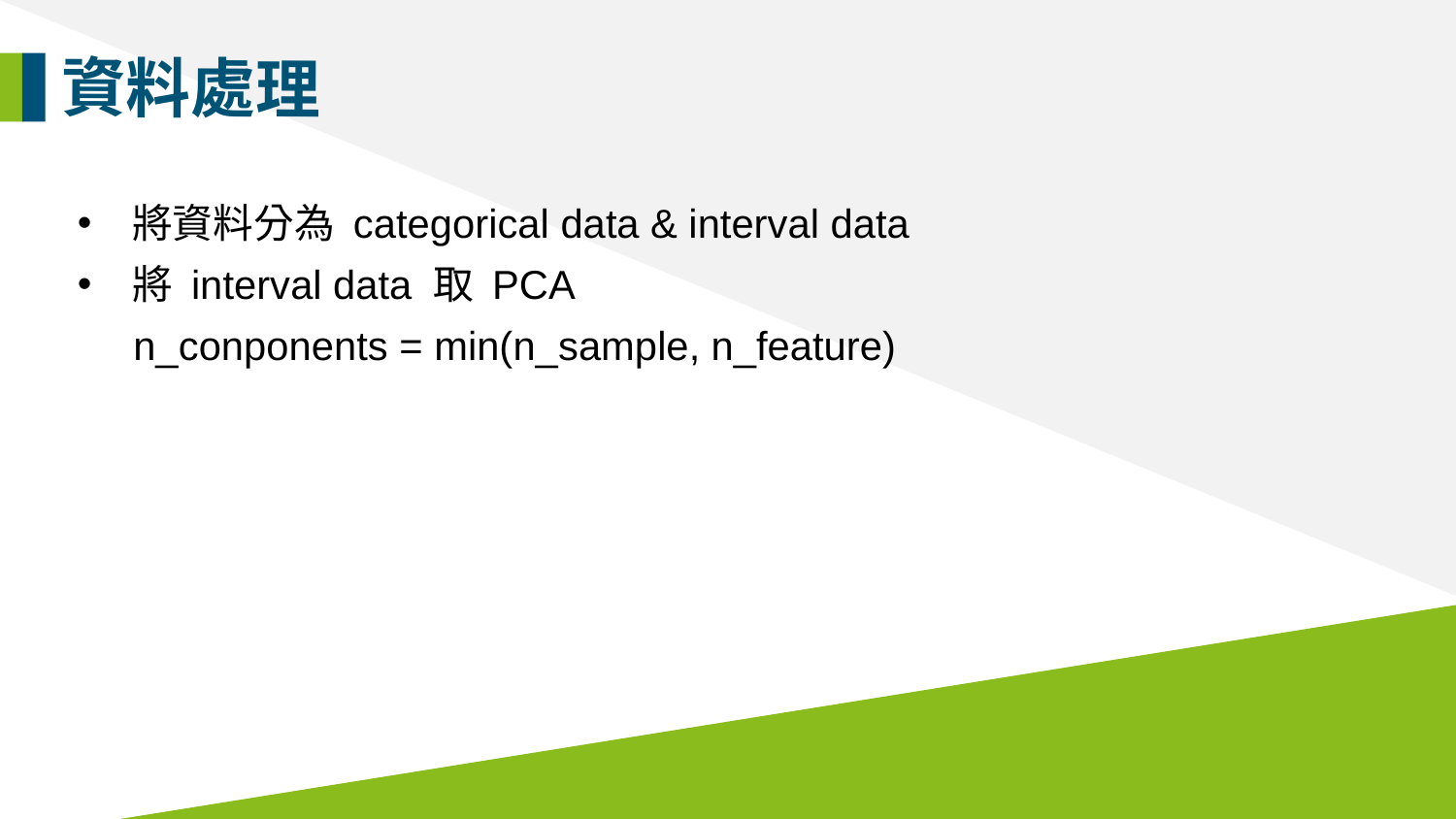

資料處理

將資料分為 categorical data & interval data
將 interval data 取 PCA
     n_conponents = min(n_sample, n_feature)